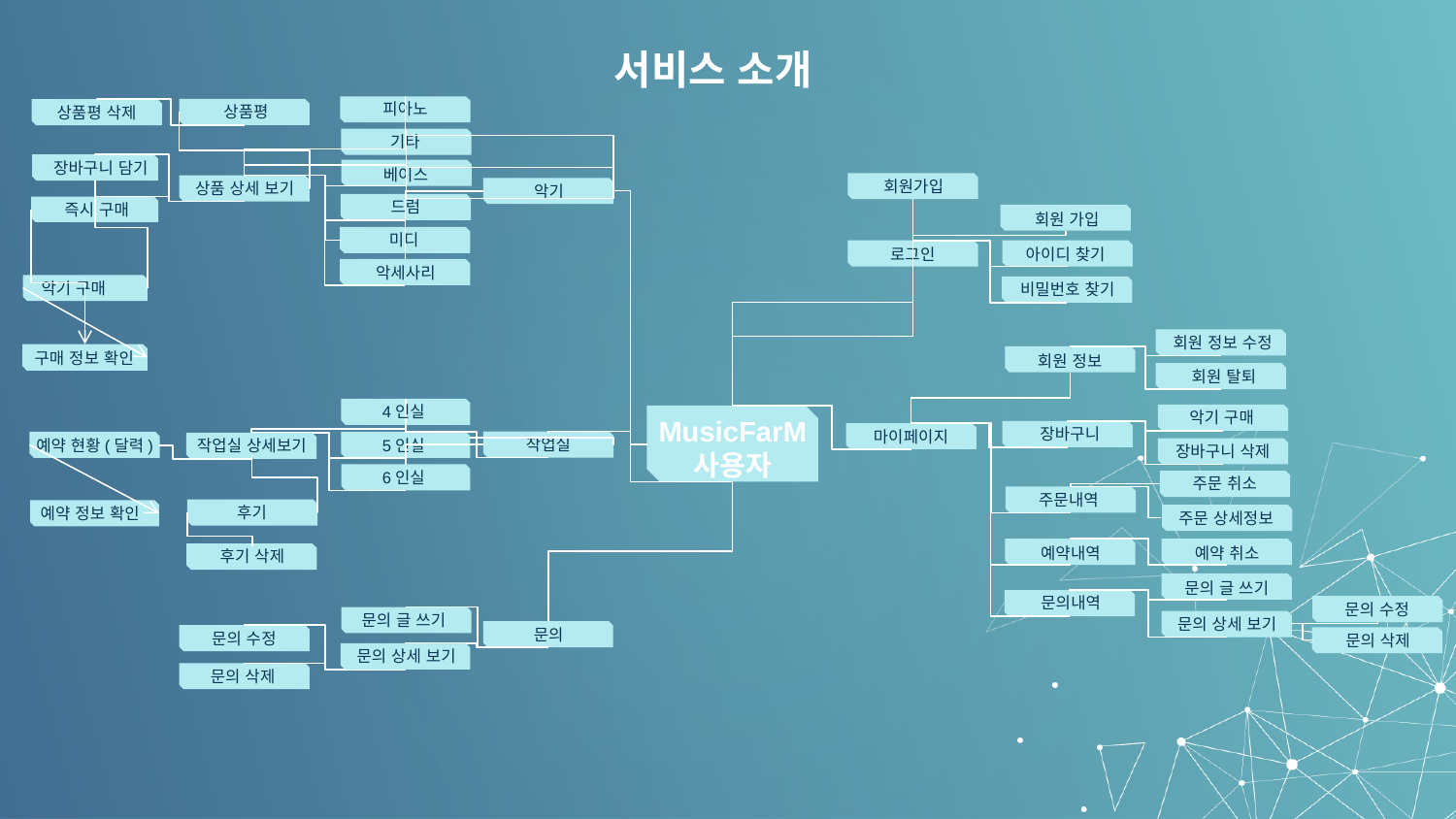

서비스 소개

피아노

상품평
상품평 삭제

기타

장바구니 담기

베이스

회원가입

상품 상세 보기
악기

드럼
즉시 구매

회원 가입

미디

로그인
아이디 찾기

악세사리

악기 구매
비밀번호 찾기

회원 정보 수정

구매 정보 확인
회원 정보

회원 탈퇴

4인실

MusicFarM
사용자
악기 구매

장바구니
마이페이지

작업실
5인실
작업실 상세보기
예약 현황(달력)

장바구니 삭제

6인실

주문 취소

주문내역

후기
예약 정보 확인

주문 상세정보

예약내역
예약 취소

후기 삭제

문의 글 쓰기

문의내역

문의 수정

문의 글 쓰기

문의 상세 보기

문의

문의 수정
문의 삭제

문의 상세 보기

문의 삭제